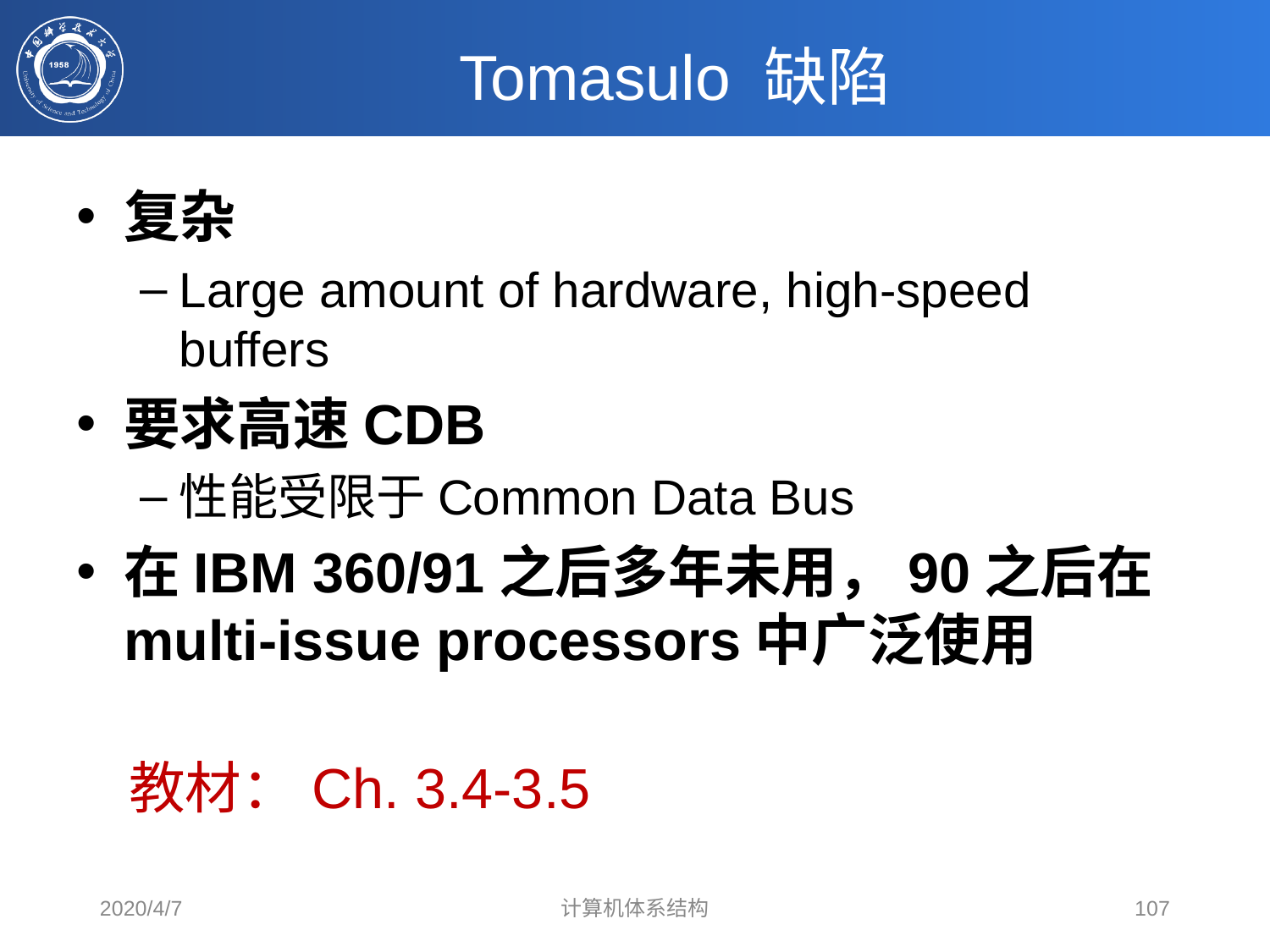

# Tomasulo 缺陷
复杂
Large amount of hardware, high-speed buffers
要求高速CDB
性能受限于Common Data Bus
在IBM 360/91之后多年未用，90之后在multi-issue processors中广泛使用

教材：Ch. 3.4-3.5
2020/4/7
计算机体系结构
107